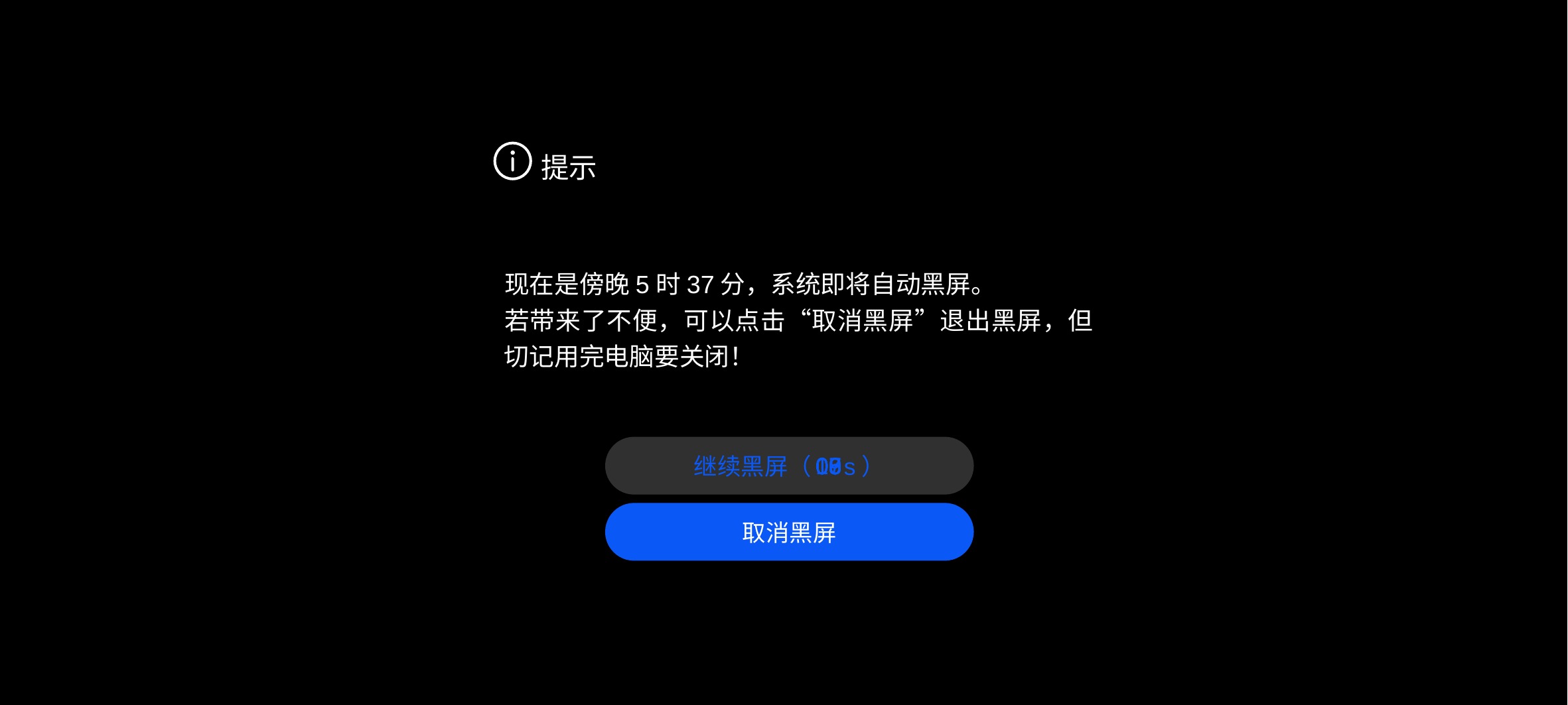

提示

现在是傍晚5时37分，系统即将自动黑屏。
若带来了不便，可以点击“取消黑屏”退出黑屏，但切记用完电脑要关闭！

继续黑屏
继续黑屏（     s）
05
06
07
08
09
10
取消黑屏